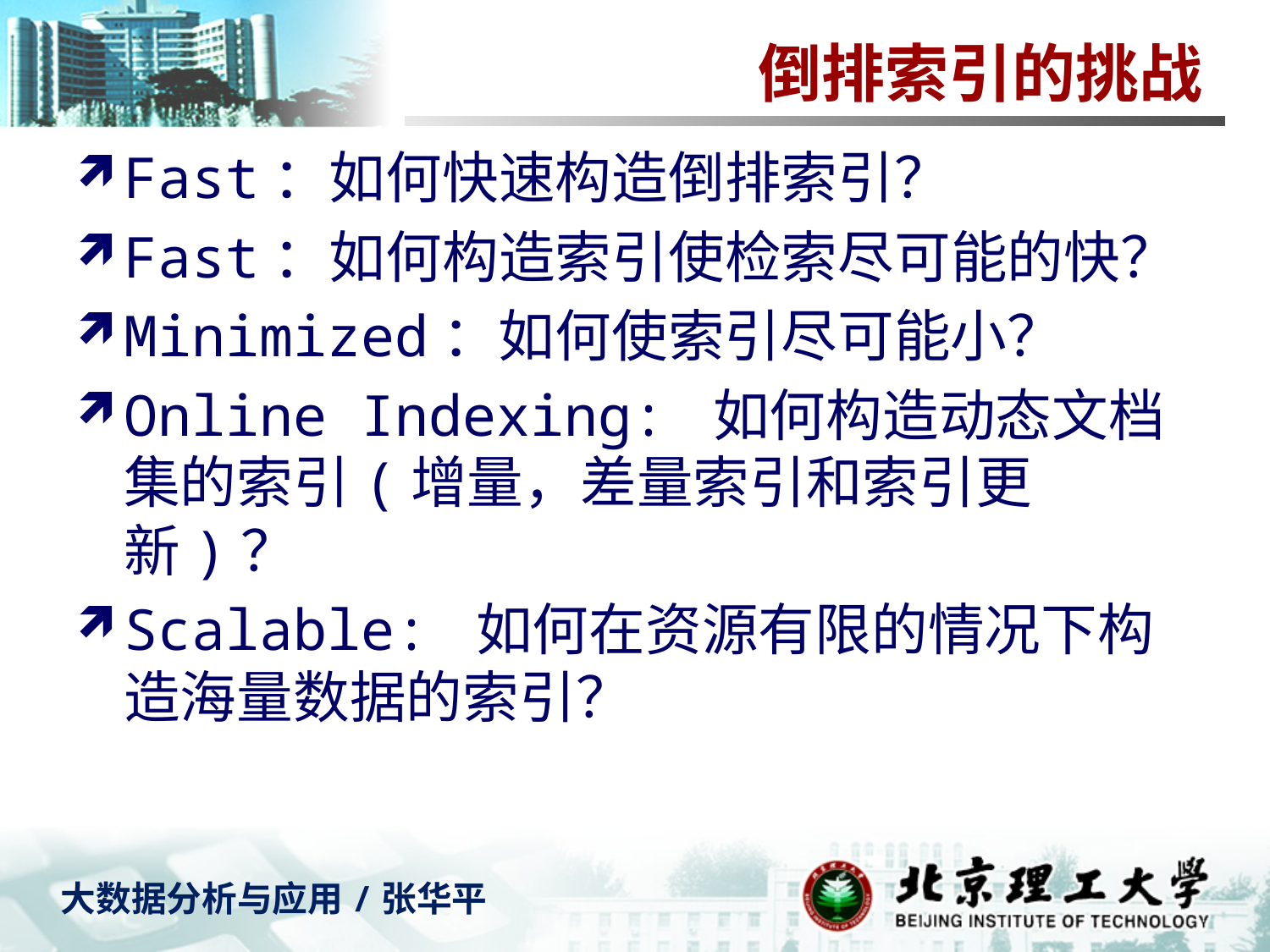

# 倒排索引的挑战
Fast：如何快速构造倒排索引？
Fast：如何构造索引使检索尽可能的快？
Minimized：如何使索引尽可能小？
Online Indexing: 如何构造动态文档集的索引(增量，差量索引和索引更新)？
Scalable: 如何在资源有限的情况下构造海量数据的索引？